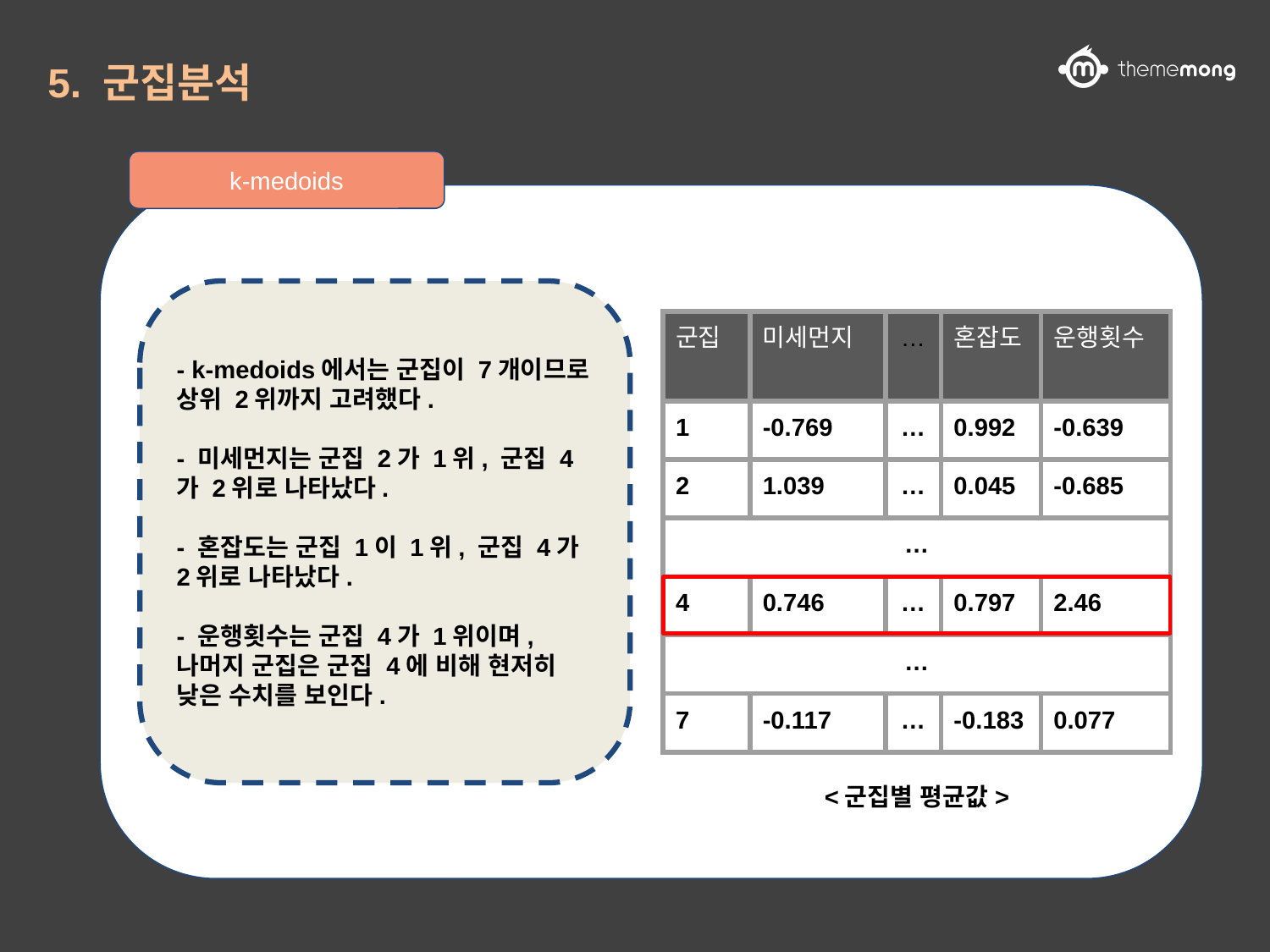

# 5. 군집분석
k-medoids

- k-medoids에서는 군집이 7개이므로 상위 2위까지 고려했다.

- 미세먼지는 군집 2가 1위, 군집 4가 2위로 나타났다.

- 혼잡도는 군집 1이 1위, 군집 4가 2위로 나타났다.

- 운행횟수는 군집 4가 1위이며, 나머지 군집은 군집 4에 비해 현저히 낮은 수치를 보인다.
-지하철의 미세먼지는 대부분 열차의 운행으로 인해 생기기 때문에 운행횟수가 많으면 미세먼지가 많을 것이라고 생각되고, 군집1이 그러한 특성을 보여주고 있다.

-표에는 생략한 부분인 이산화탄소, 포름알데히드, 일산화탄소는 운행횟수나 혼잡도보다 다른 요소에 더 큰 영향을 받을 것으로 보인다.

-이산화탄소, 포름알데히드, 일산화탄소에 영향을 주는 요소를 추가해서 시행해주면 더 좋은 결과가 나올것으로 기대된다.
| 군집 | 미세먼지 | … | 혼잡도 | 운행횟수 |
| --- | --- | --- | --- | --- |
| 1 | -0.769 | … | 0.992 | -0.639 |
| 2 | 1.039 | … | 0.045 | -0.685 |
| … |  |  |  |  |
| 4 | 0.746 | … | 0.797 | 2.46 |
| … |  |  |  |  |
| 7 | -0.117 | … | -0.183 | 0.077 |

<군집별 평균값>